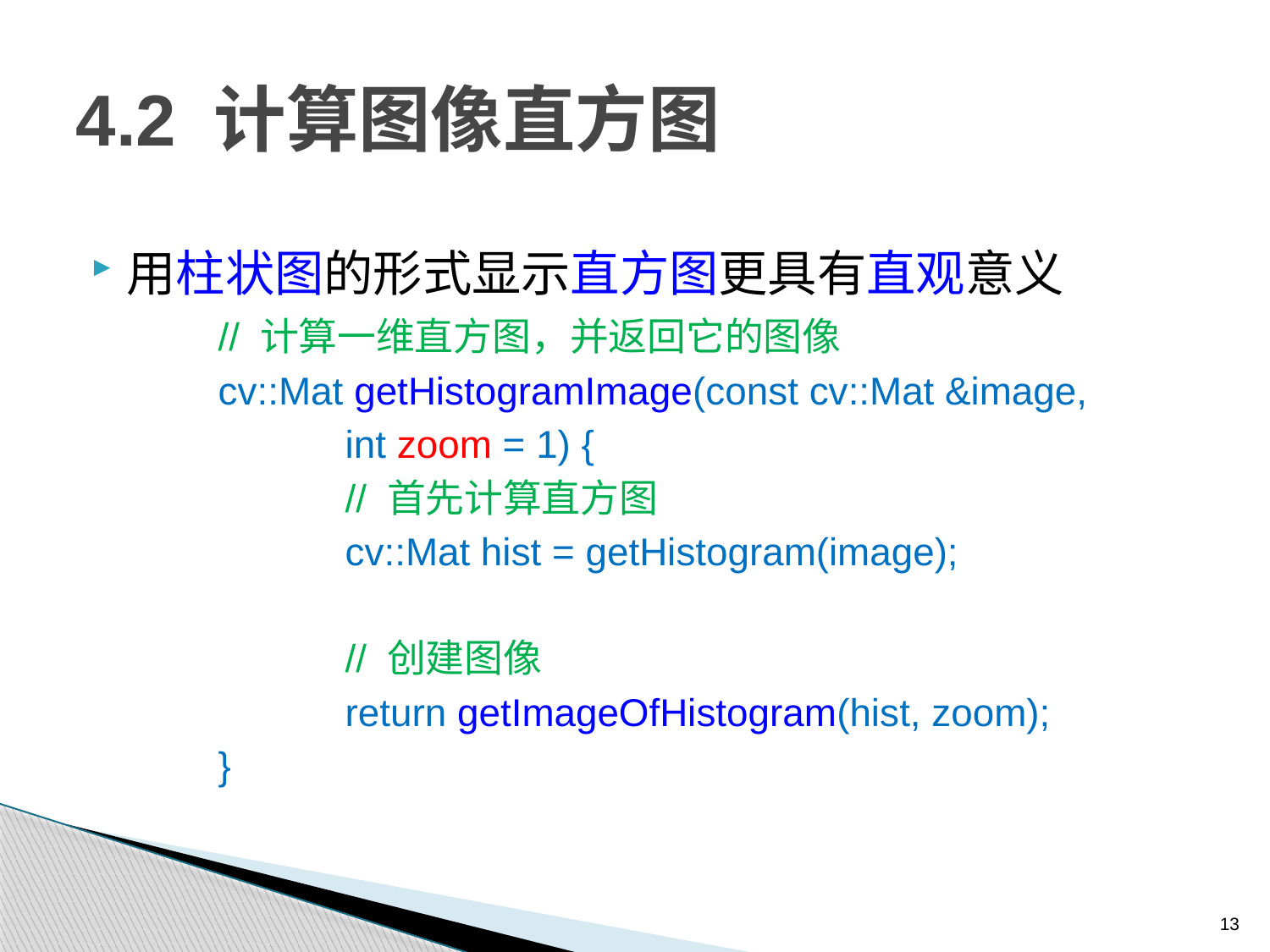

# 4.2 计算图像直方图
用柱状图的形式显示直方图更具有直观意义
	// 计算一维直方图，并返回它的图像
	cv::Mat getHistogramImage(const cv::Mat &image,
		int zoom = 1) {
		// 首先计算直方图
		cv::Mat hist = getHistogram(image);

		// 创建图像
		return getImageOfHistogram(hist, zoom);
	}
13